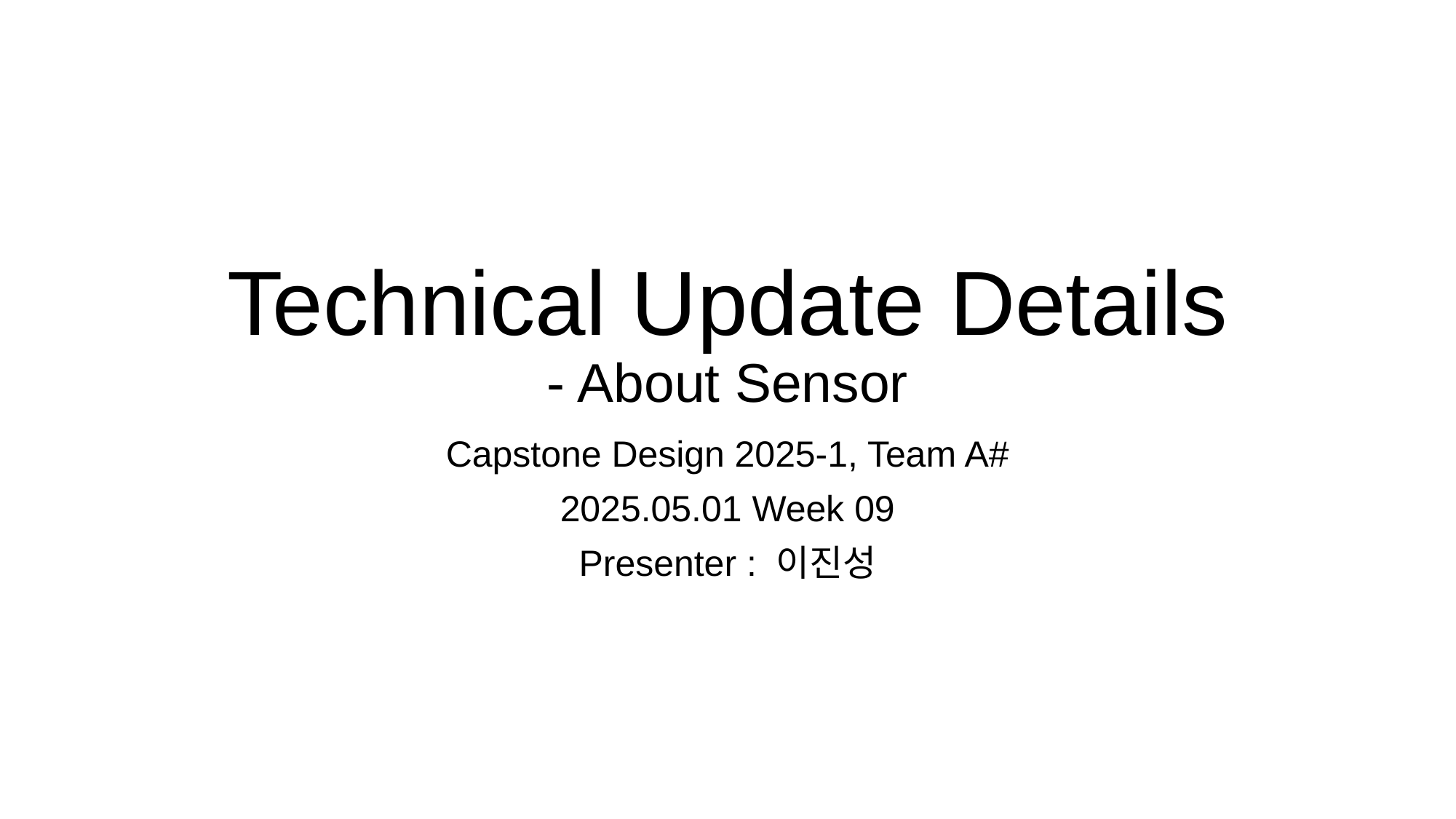

# Technical Update Details - About Sensor
Capstone Design 2025-1, Team A#
2025.05.01 Week 09
Presenter : 이진성